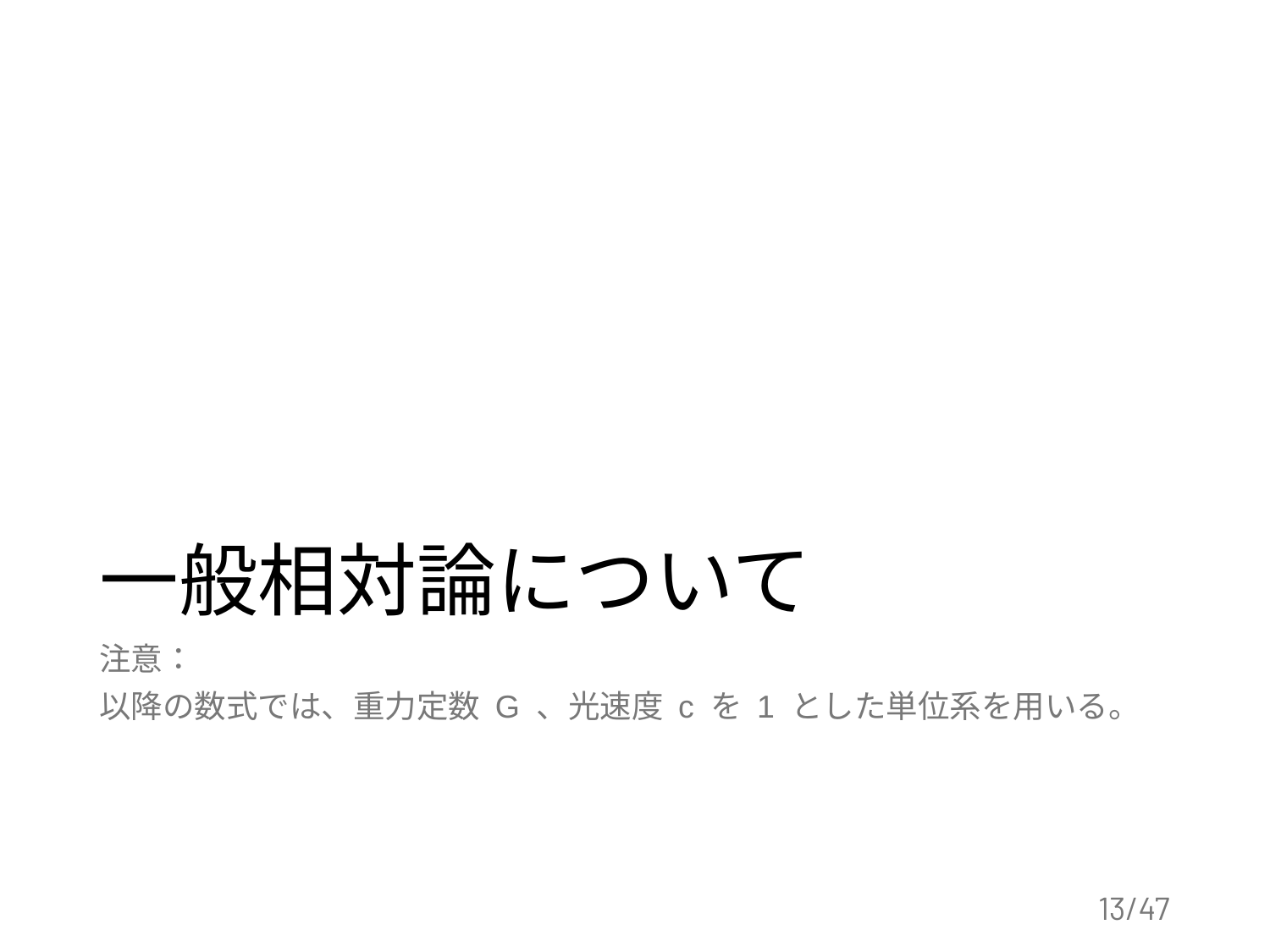

# 一般相対論について
注意：
以降の数式では、重力定数 G 、光速度 c を 1 とした単位系を用いる。

13/47